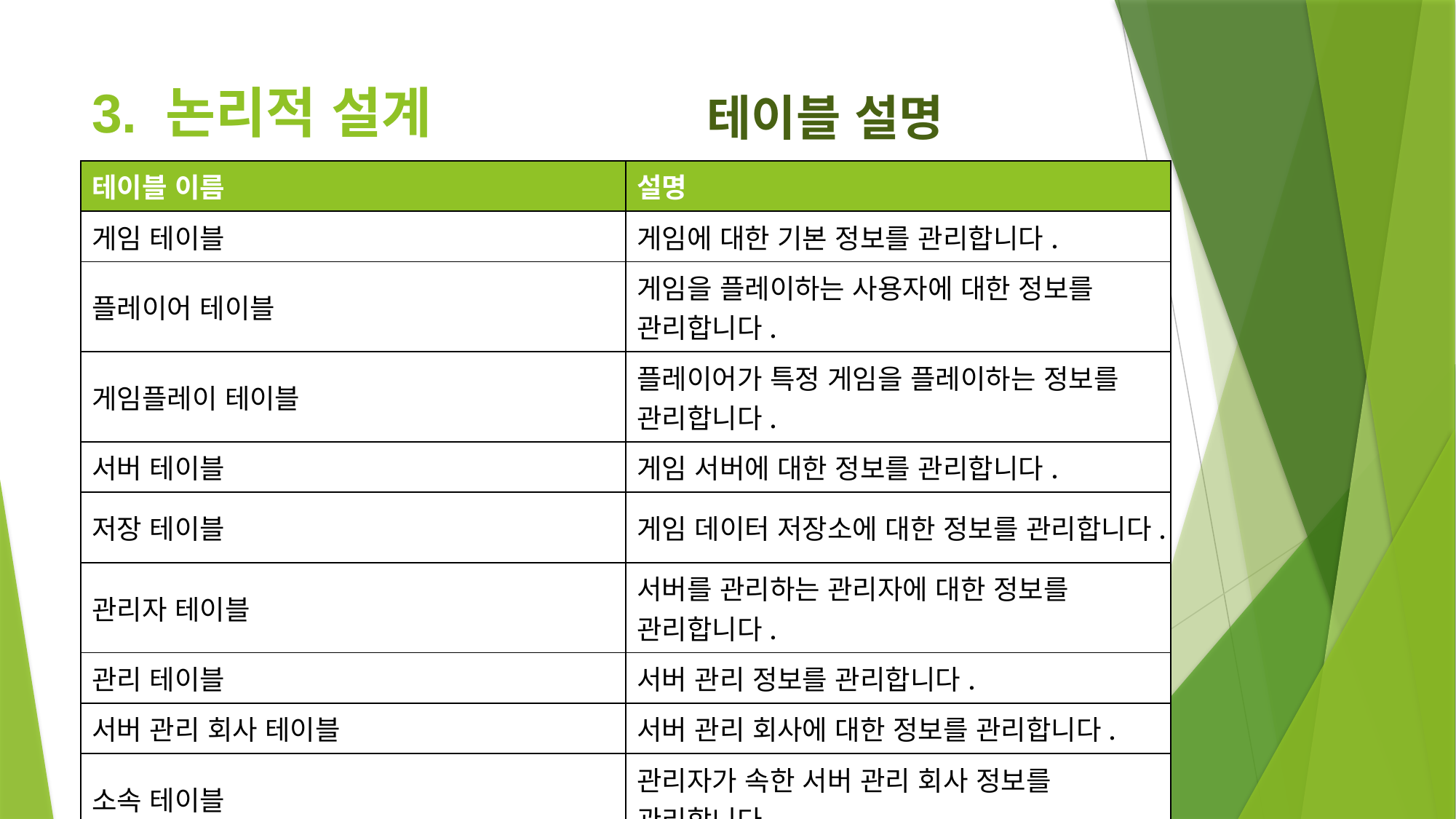

# 3. 논리적 설계
테이블 설명
| 테이블 이름 | 설명 |
| --- | --- |
| 게임 테이블 | 게임에 대한 기본 정보를 관리합니다. |
| 플레이어 테이블 | 게임을 플레이하는 사용자에 대한 정보를 관리합니다. |
| 게임플레이 테이블 | 플레이어가 특정 게임을 플레이하는 정보를 관리합니다. |
| 서버 테이블 | 게임 서버에 대한 정보를 관리합니다. |
| 저장 테이블 | 게임 데이터 저장소에 대한 정보를 관리합니다. |
| 관리자 테이블 | 서버를 관리하는 관리자에 대한 정보를 관리합니다. |
| 관리 테이블 | 서버 관리 정보를 관리합니다. |
| 서버 관리 회사 테이블 | 서버 관리 회사에 대한 정보를 관리합니다. |
| 소속 테이블 | 관리자가 속한 서버 관리 회사 정보를 관리합니다. |